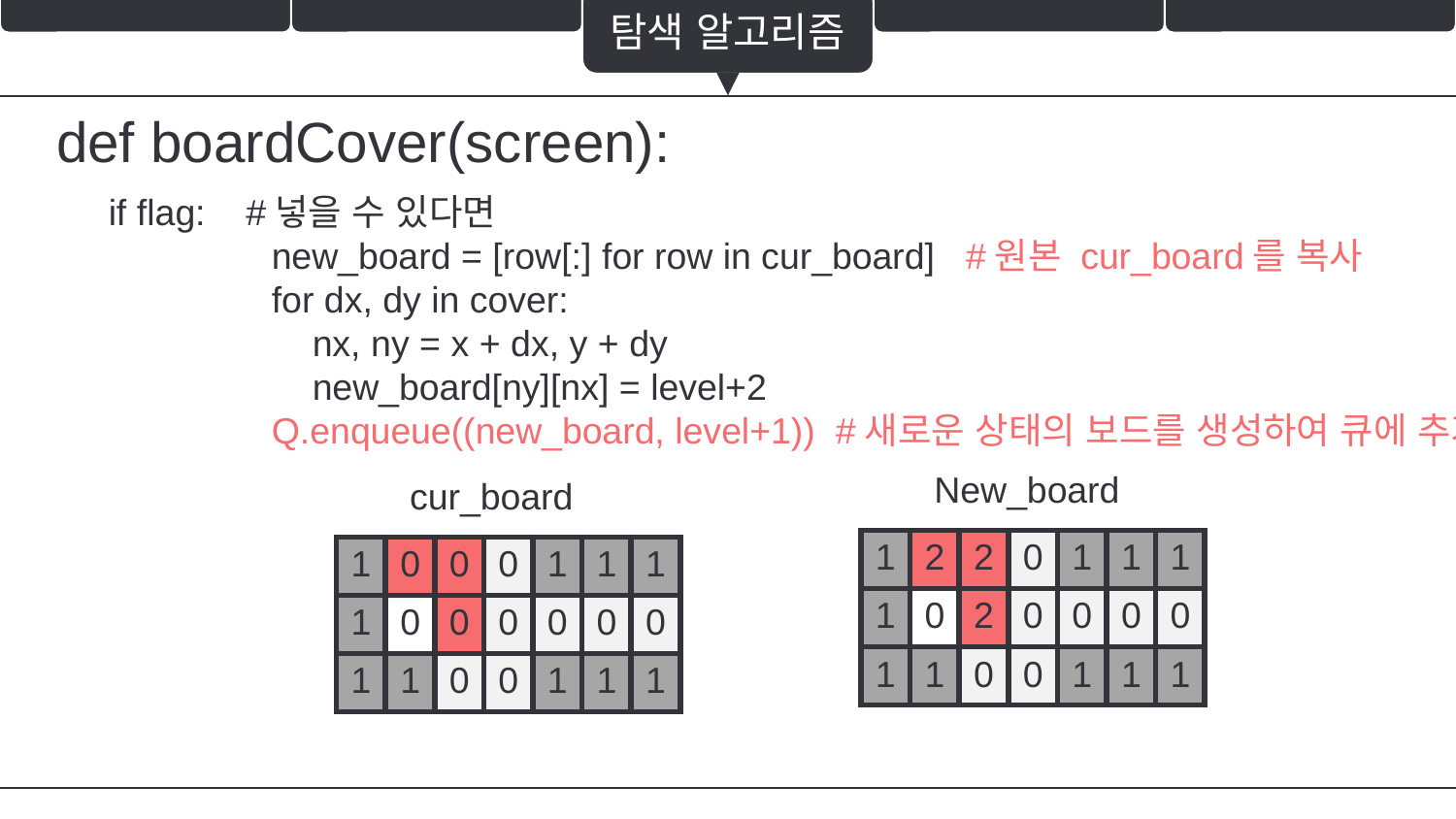

탐색 알고리즘
def boardCover(screen):
if flag:    #넣을 수 있다면
                new_board = [row[:] for row in cur_board]   #원본 cur_board를 복사
                for dx, dy in cover:
                    nx, ny = x + dx, y + dy
                    new_board[ny][nx] = level+2
                Q.enqueue((new_board, level+1))  #새로운 상태의 보드를 생성하여 큐에 추가
New_board
cur_board

| 1 | 2 | 2 | 0 | 1 | 1 | 1 |
| --- | --- | --- | --- | --- | --- | --- |
| 1 | 0 | 2 | 0 | 0 | 0 | 0 |
| 1 | 1 | 0 | 0 | 1 | 1 | 1 |
| 1 | 0 | 0 | 0 | 1 | 1 | 1 |
| --- | --- | --- | --- | --- | --- | --- |
| 1 | 0 | 0 | 0 | 0 | 0 | 0 |
| 1 | 1 | 0 | 0 | 1 | 1 | 1 |